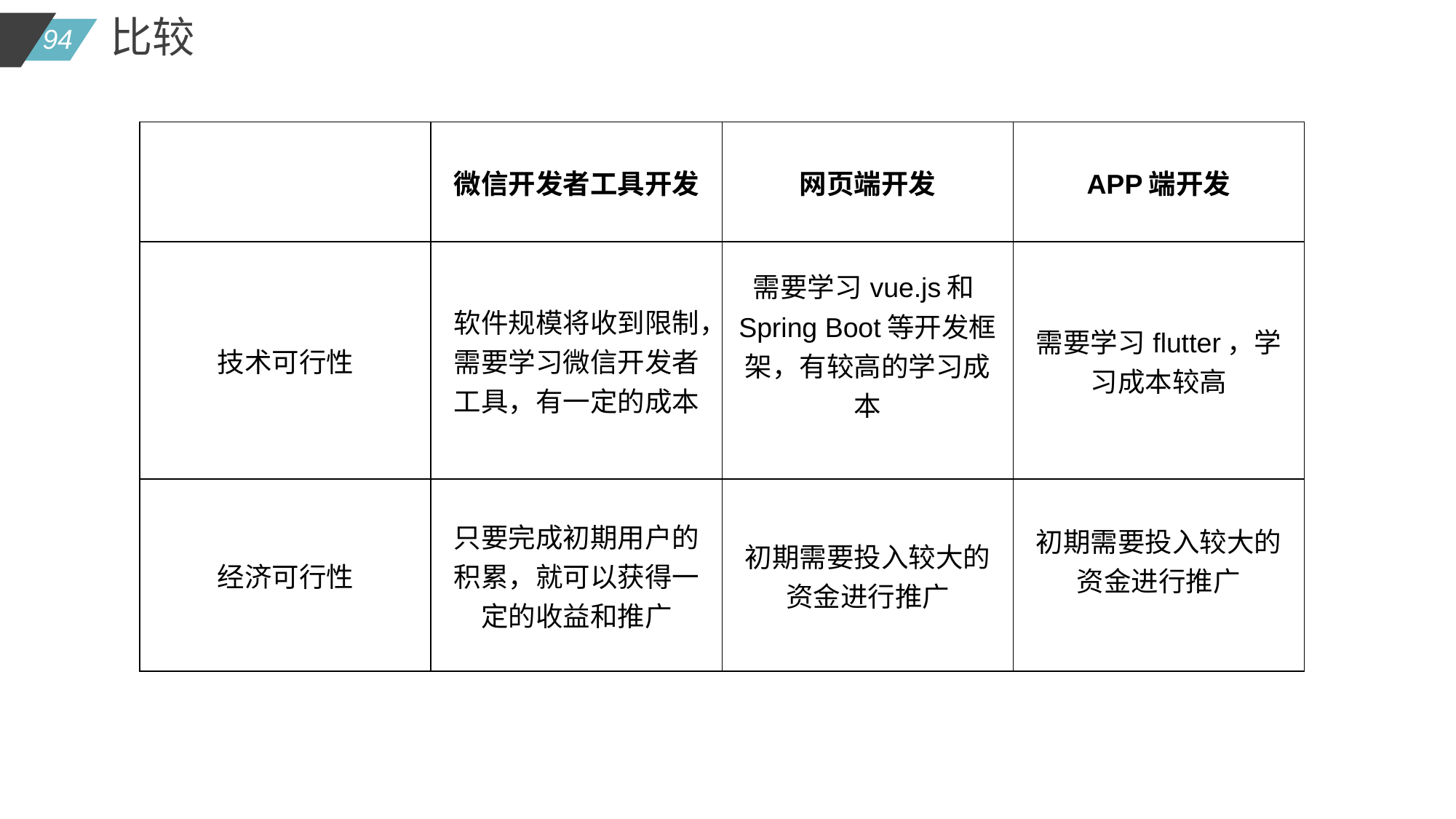

比较
|  | 微信开发者工具开发 | 网页端开发 | APP端开发 |
| --- | --- | --- | --- |
| 技术可行性 | 软件规模将收到限制，需要学习微信开发者工具，有一定的成本 | 需要学习vue.js和Spring Boot等开发框架，有较高的学习成本 | 需要学习flutter，学习成本较高 |
| 经济可行性 | 只要完成初期用户的积累，就可以获得一定的收益和推广 | 初期需要投入较大的资金进行推广 | 初期需要投入较大的资金进行推广 |